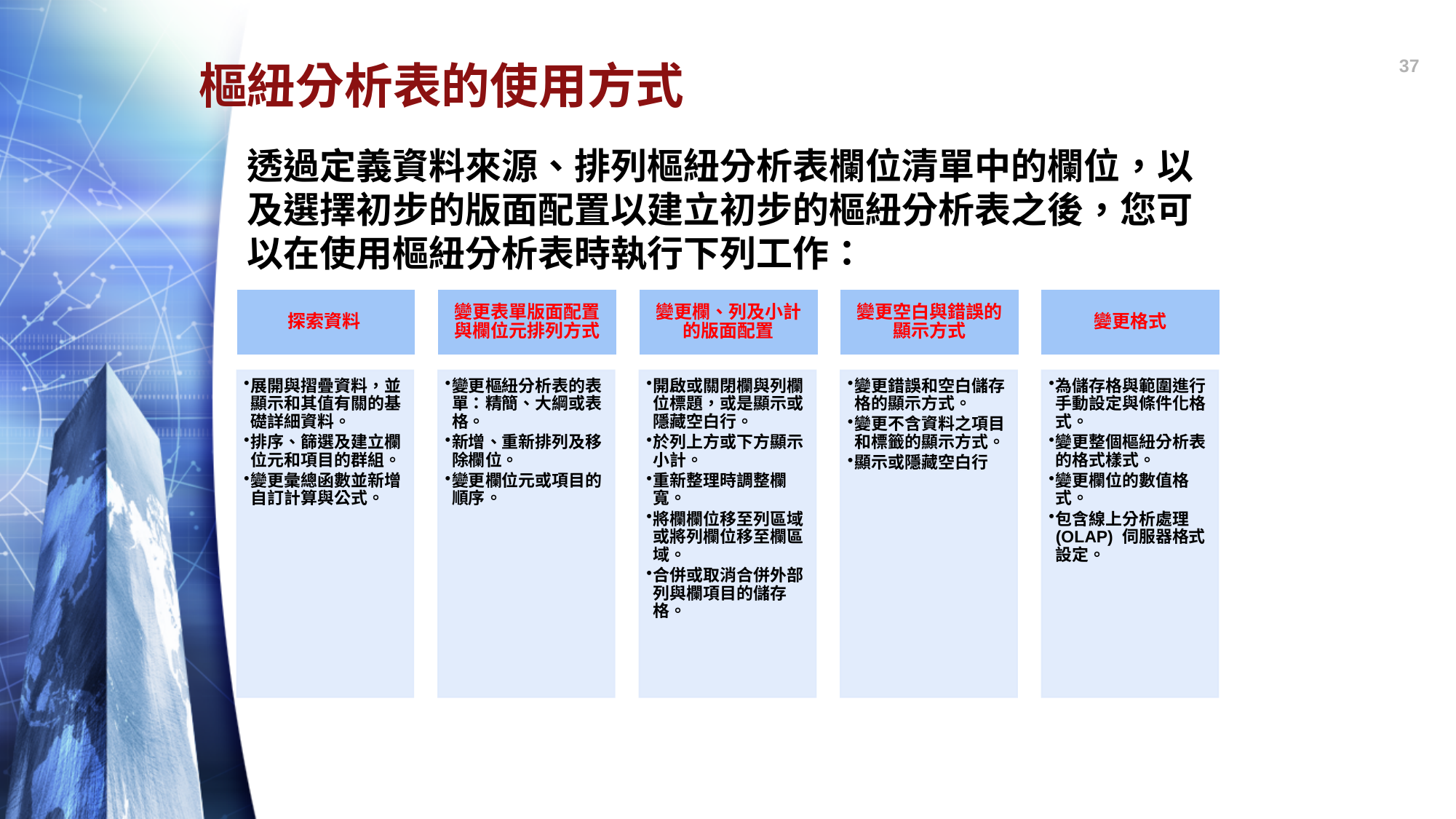

37
# 樞紐分析表的使用方式
透過定義資料來源、排列樞紐分析表欄位清單中的欄位，以及選擇初步的版面配置以建立初步的樞紐分析表之後，您可以在使用樞紐分析表時執行下列工作：
探索資料
展開與摺疊資料，並顯示和其值有關的基礎詳細資料。
排序、篩選及建立欄位元和項目的群組。
變更彙總函數並新增自訂計算與公式。
變更表單版面配置與欄位元排列方式
變更樞紐分析表的表單：精簡、大綱或表格。
新增、重新排列及移除欄位。
變更欄位元或項目的順序。
變更欄、列及小計的版面配置
開啟或關閉欄與列欄位標題，或是顯示或隱藏空白行。
於列上方或下方顯示小計。
重新整理時調整欄寬。
將欄欄位移至列區域或將列欄位移至欄區域。
合併或取消合併外部列與欄項目的儲存格。
變更空白與錯誤的顯示方式
變更錯誤和空白儲存格的顯示方式。
變更不含資料之項目和標籤的顯示方式。
顯示或隱藏空白行
變更格式
為儲存格與範圍進行手動設定與條件化格式。
變更整個樞紐分析表的格式樣式。
變更欄位的數值格式。
包含線上分析處理 (OLAP) 伺服器格式設定。